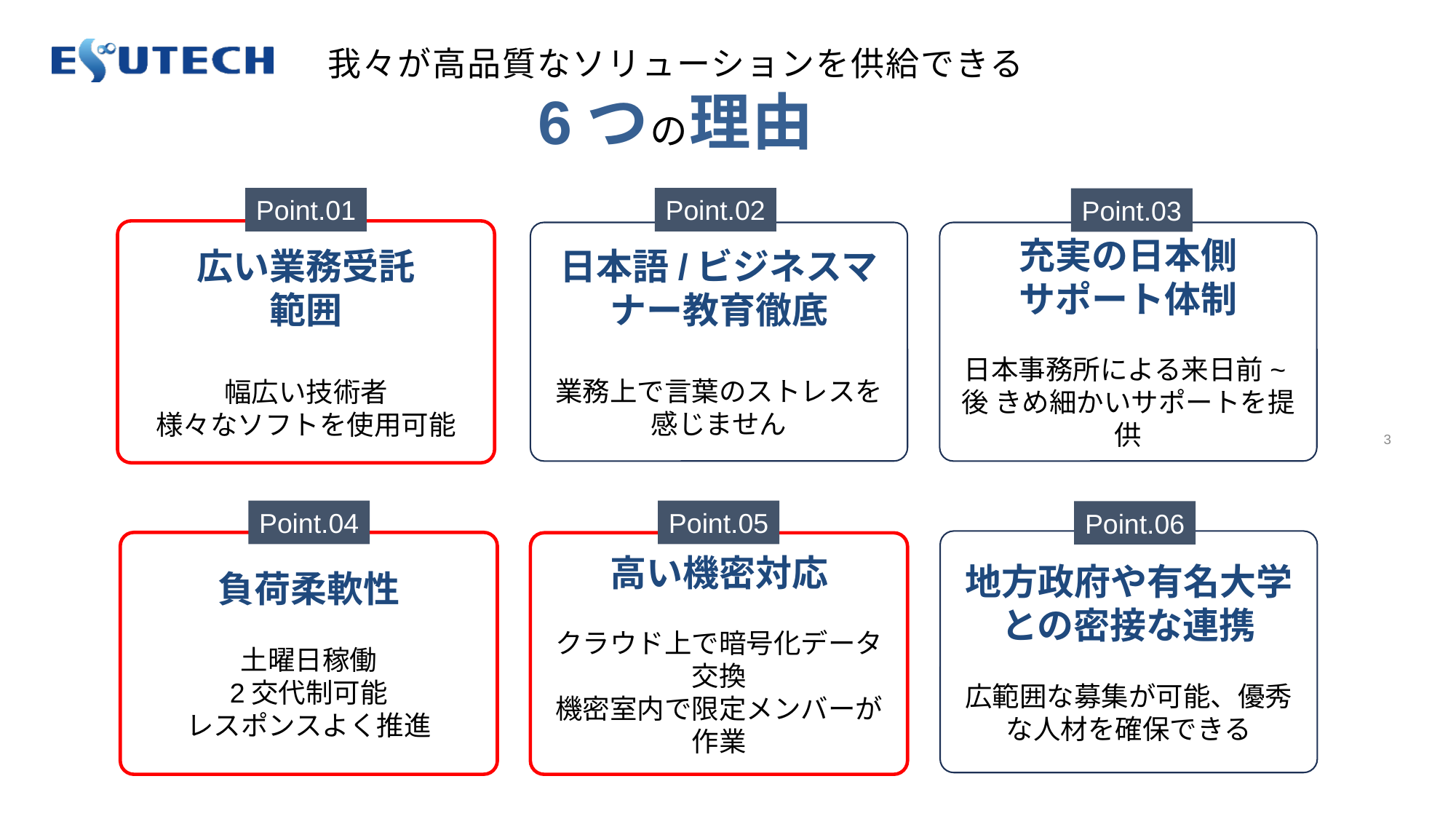

我々が高品質なソリューションを供給できる
6つの理由
Point.01
Point.02
Point.03
広い業務受託
範囲

幅広い技術者
様々なソフトを使用可能
日本語/ビジネスマナー教育徹底

業務上で言葉のストレスを感じません
充実の日本側
サポート体制

日本事務所による来日前~後 きめ細かいサポートを提供
3
Point.04
Point.05
Point.06
地方政府や有名大学との密接な連携

広範囲な募集が可能、優秀な人材を確保できる
負荷柔軟性

土曜日稼働
2交代制可能
レスポンスよく推進
高い機密対応

クラウド上で暗号化データ交換
機密室内で限定メンバーが作業